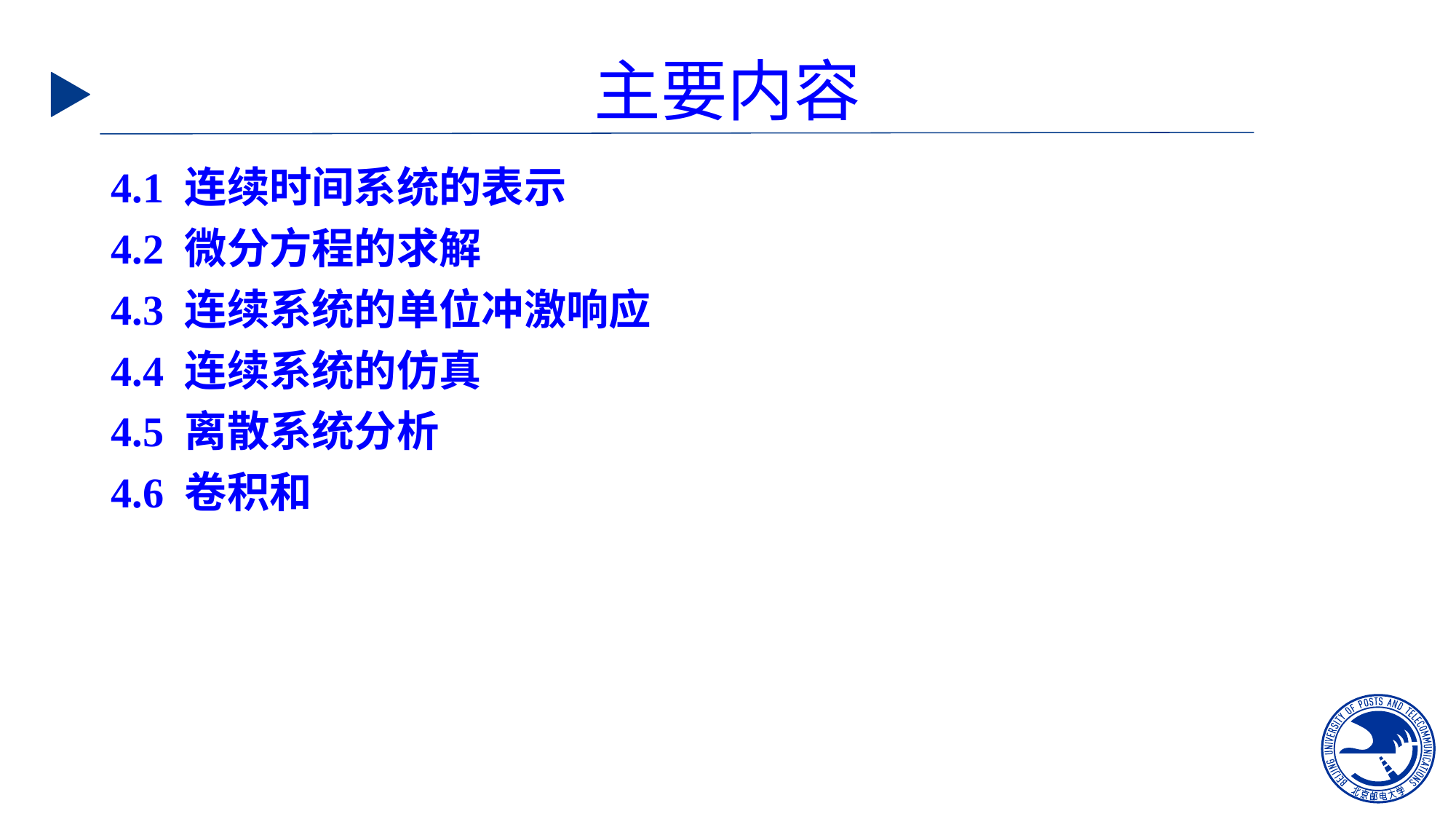

# 主要内容
4.1 连续时间系统的表示
4.2 微分方程的求解
4.3 连续系统的单位冲激响应
4.4 连续系统的仿真
4.5 离散系统分析
4.6 卷积和